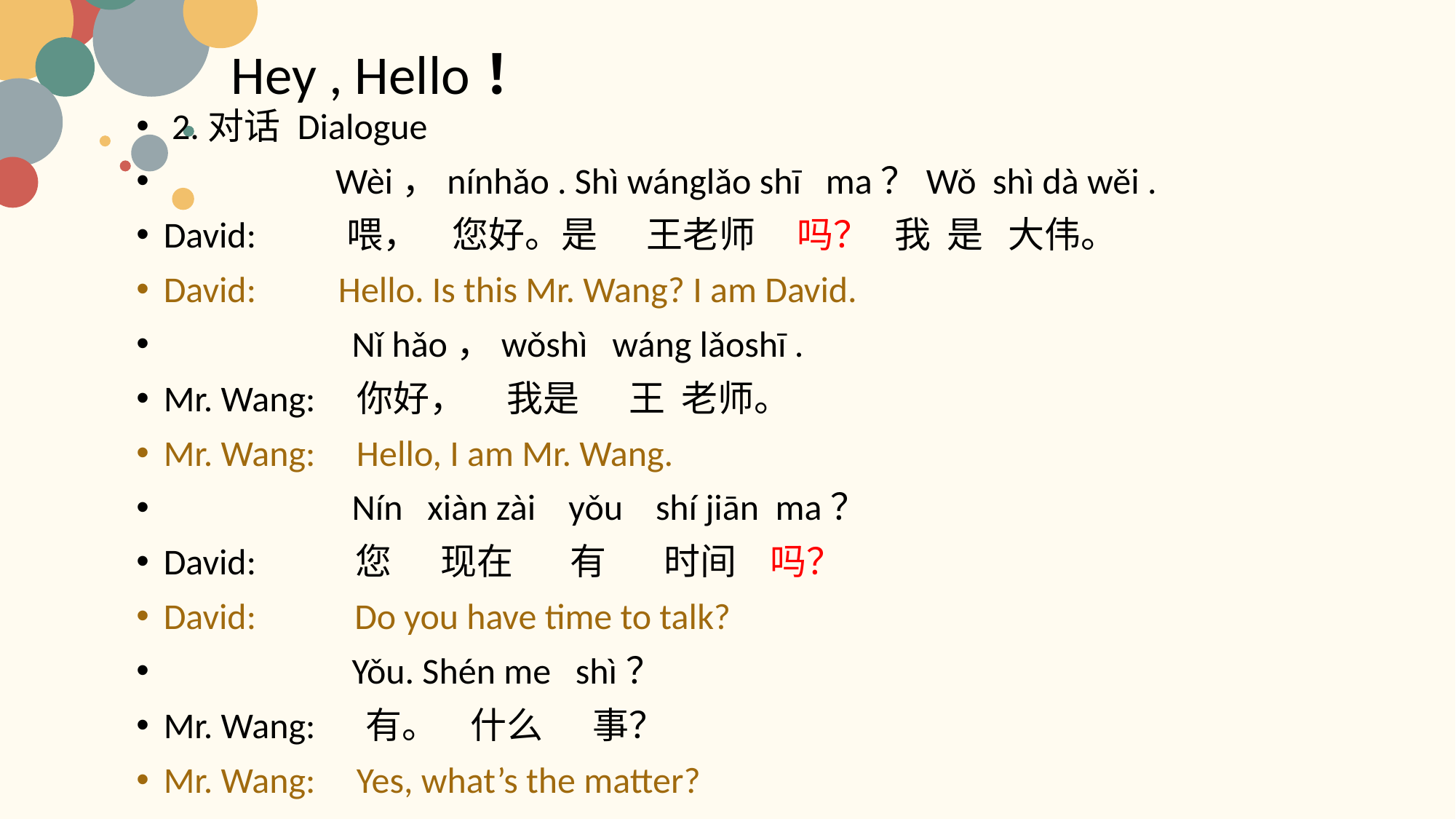

# Hey , Hello！
 2.对话 Dialogue
                     Wèi，nínhǎo . Shì wánglǎo shī   ma？Wǒ  shì dà wěi .
David:          喂，    您好。是      王老师     吗？   我  是   大伟。
David:          Hello. Is this Mr. Wang? I am David.
                       Nǐ hǎo，wǒshì   wáng lǎoshī .
Mr. Wang:    你好，     我是      王  老师。
Mr. Wang:     Hello, I am Mr. Wang.
                       Nín   xiàn zài    yǒu    shí jiān  ma？
David:           您      现在       有       时间    吗？
David:            Do you have time to talk?
                       Yǒu. Shén me   shì？
Mr. Wang:     有。    什么      事？
Mr. Wang:     Yes, what’s the matter?